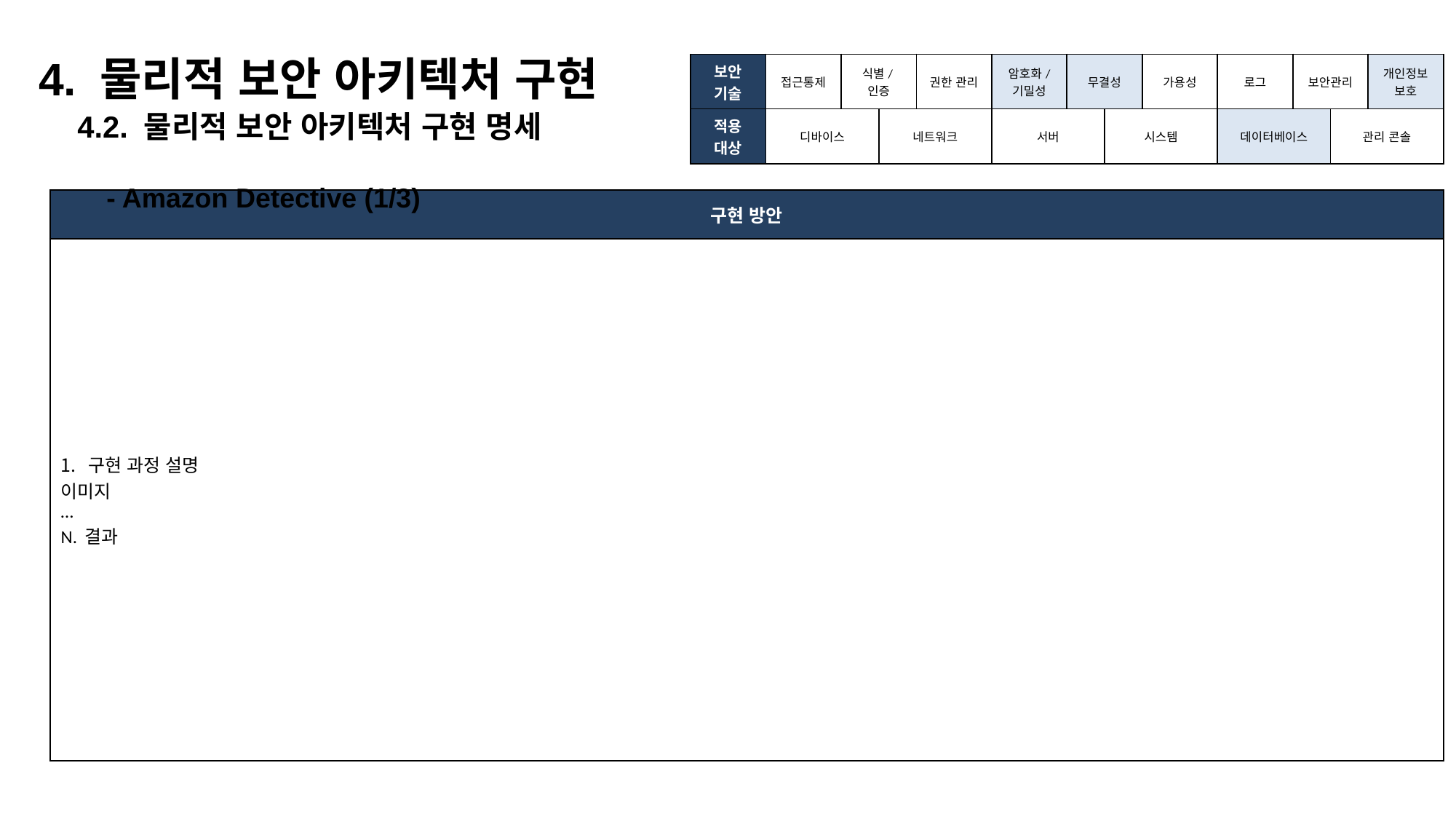

4. 물리적 보안 아키텍처 구현
| 보안 기술 | 접근통제 | 식별/인증 |  | 권한 관리 | 암호화/ 기밀성 | 무결성 |  | 가용성 | 로그 | 보안관리 |  | 개인정보 보호 |
| --- | --- | --- | --- | --- | --- | --- | --- | --- | --- | --- | --- | --- |
| 적용 대상 | 디바이스 |  | 네트워크 |  | 서버 |  | 시스템 |  | 데이터베이스 |  | 관리 콘솔 |  |
  4.2. 물리적 보안 아키텍처 구현 명세
      - Amazon Detective (1/3)
| 구현 방안 |
| --- |
| 구현 과정 설명 이미지 … N. 결과 |